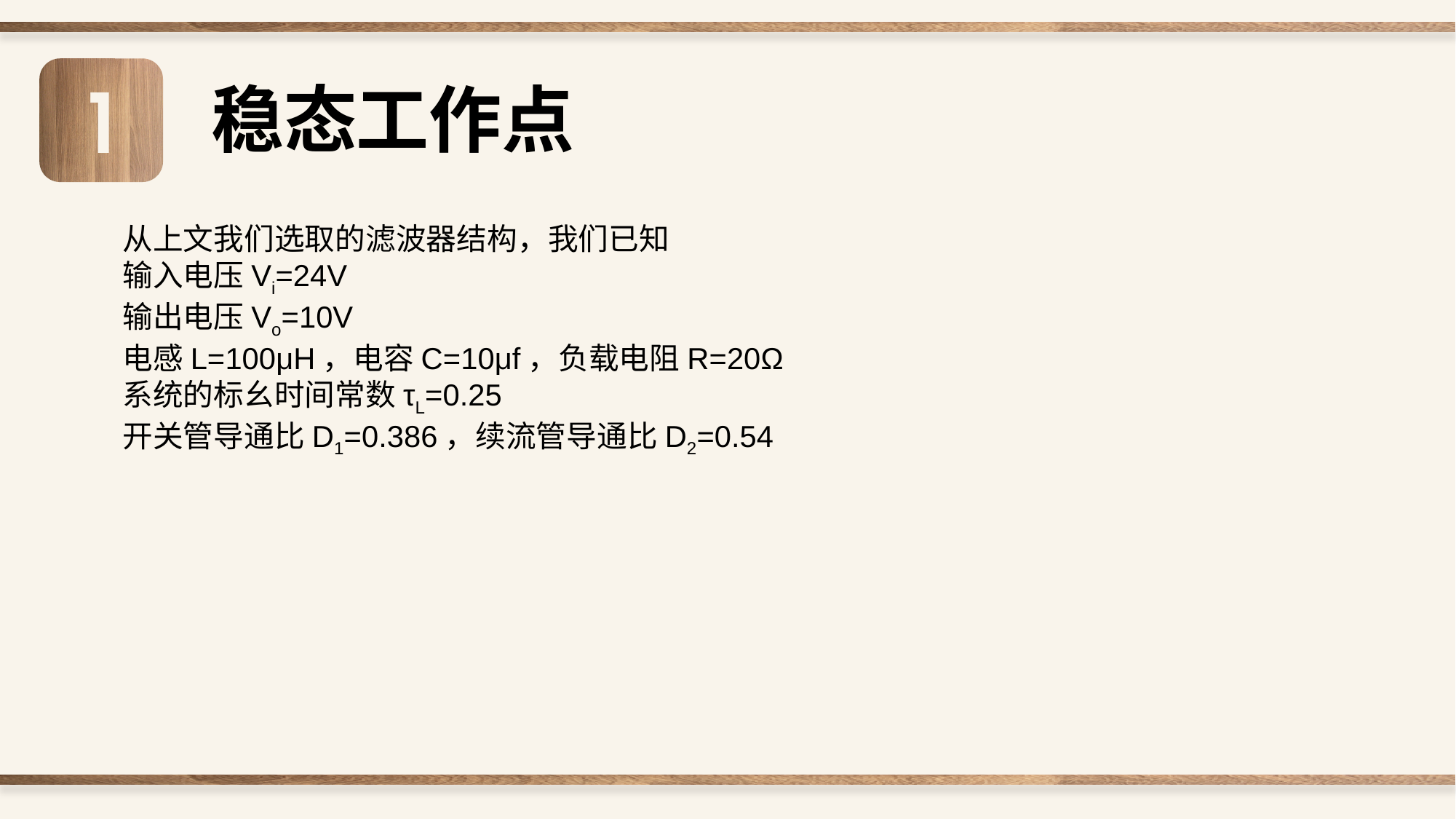

1
稳态工作点
从上文我们选取的滤波器结构，我们已知
输入电压Vi=24V
输出电压Vo=10V
电感L=100μH，电容C=10μf，负载电阻R=20Ω
系统的标幺时间常数τL=0.25
开关管导通比D1=0.386，续流管导通比D2=0.54